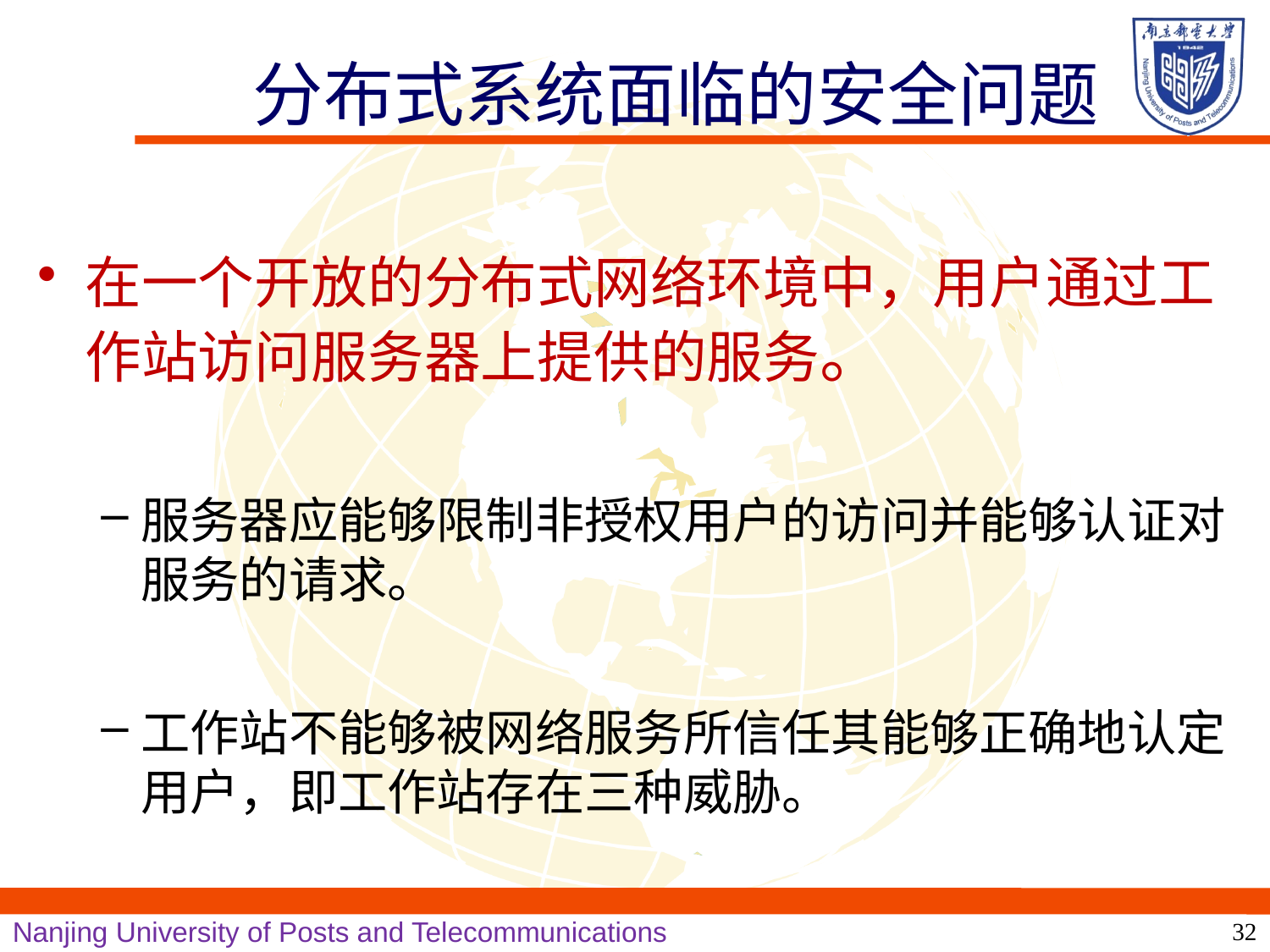

32
# 分布式系统面临的安全问题
在一个开放的分布式网络环境中，用户通过工作站访问服务器上提供的服务。

服务器应能够限制非授权用户的访问并能够认证对服务的请求。

工作站不能够被网络服务所信任其能够正确地认定用户，即工作站存在三种威胁。